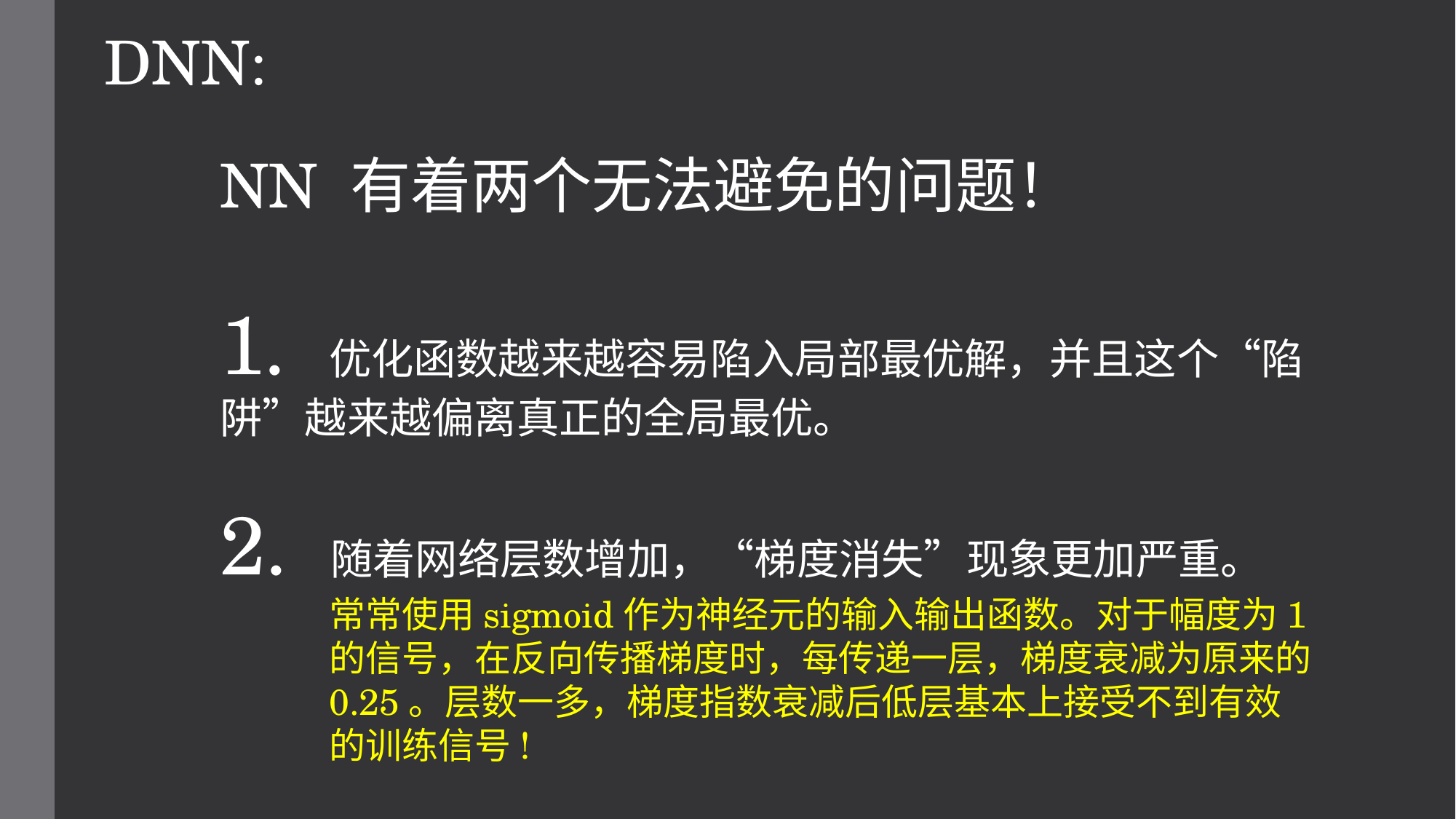

DNN:
NN 有着两个无法避免的问题！

1. 优化函数越来越容易陷入局部最优解，并且这个“陷阱”越来越偏离真正的全局最优。

2. 随着网络层数增加，“梯度消失”现象更加严重。
常常使用sigmoid作为神经元的输入输出函数。对于幅度为1的信号，在反向传播梯度时，每传递一层，梯度衰减为原来的0.25。层数一多，梯度指数衰减后低层基本上接受不到有效的训练信号!